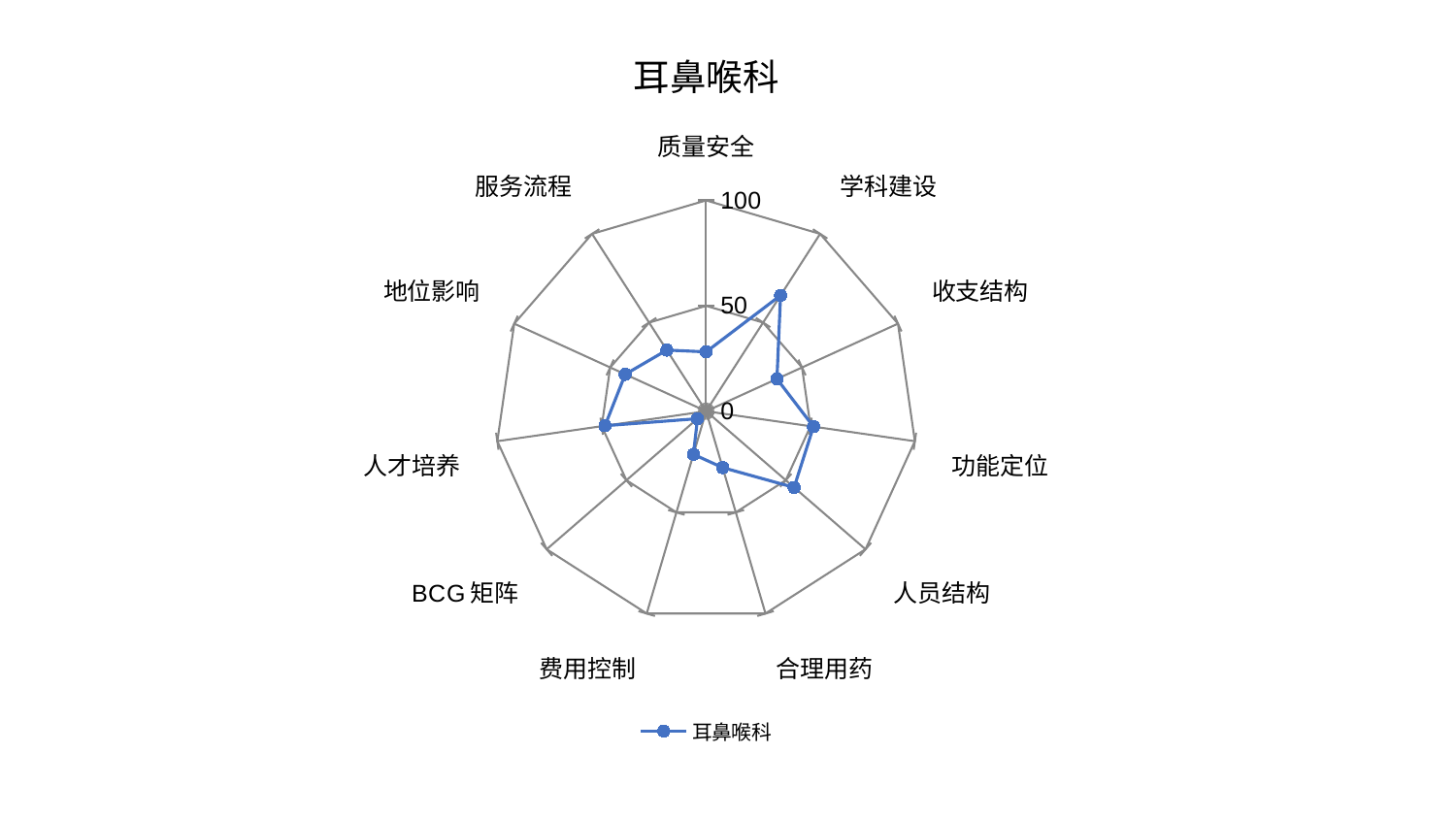

### Chart: 耳鼻喉科

| Category | 耳鼻喉科 |
|---|---|
| 质量安全 | 28.178576892155228 |
| 学科建设 | 65.31548998878053 |
| 收支结构 | 36.937027460379845 |
| 功能定位 | 51.42395636954151 |
| 人员结构 | 55.2158450680807 |
| 合理用药 | 27.883943863513124 |
| 费用控制 | 21.319550603347476 |
| BCG矩阵 | 5.425889740090743 |
| 人才培养 | 48.44075149987635 |
| 地位影响 | 42.16749159225581 |
| 服务流程 | 34.466588529912755 |
129